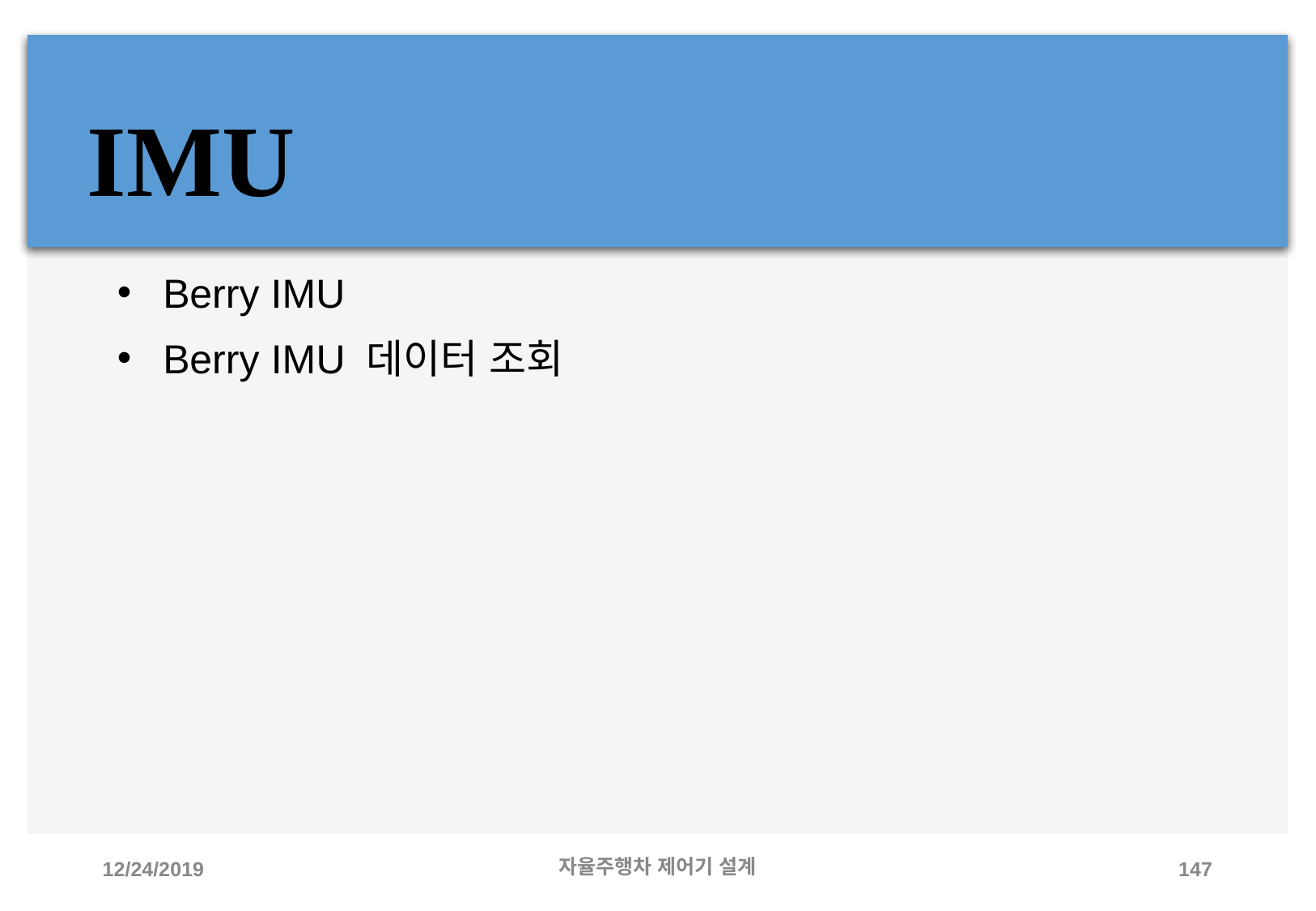

# IMU
Berry IMU
Berry IMU 데이터 조회
12/24/2019
자율주행차 제어기 설계
147